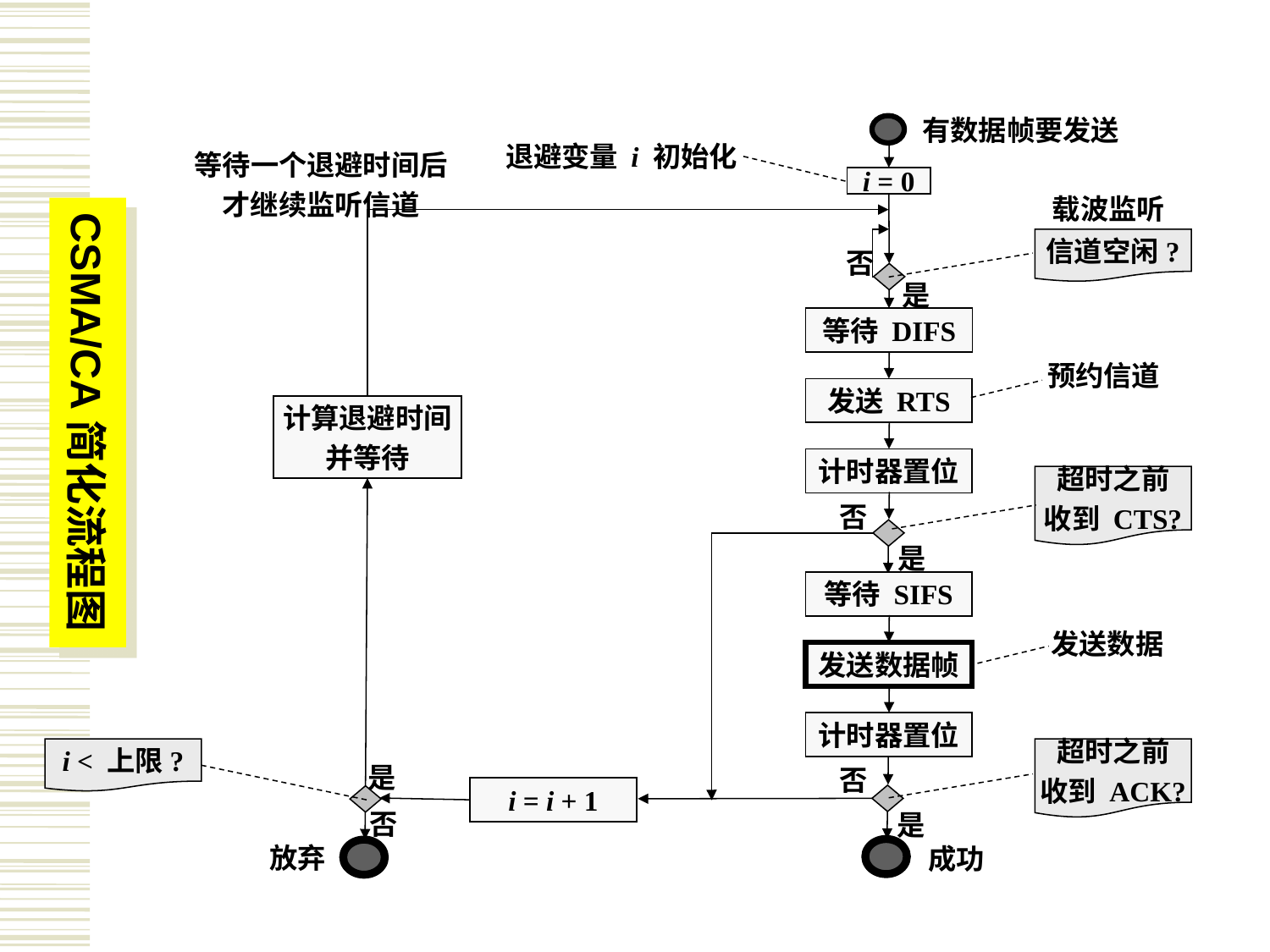

有数据帧要发送

退避变量 i 初始化
等待一个退避时间后
才继续监听信道

i = 0
载波监听
信道空闲?
否

是
等待 DIFS
预约信道
发送 RTS

计算退避时间
并等待
计时器置位
超时之前
收到 CTS?
否

是
等待 SIFS
发送数据
发送数据帧

计时器置位
i < 上限?
超时之前
收到 ACK?
是
否

i = i + 1

否
是
放弃
成功

CSMA/CA简化流程图